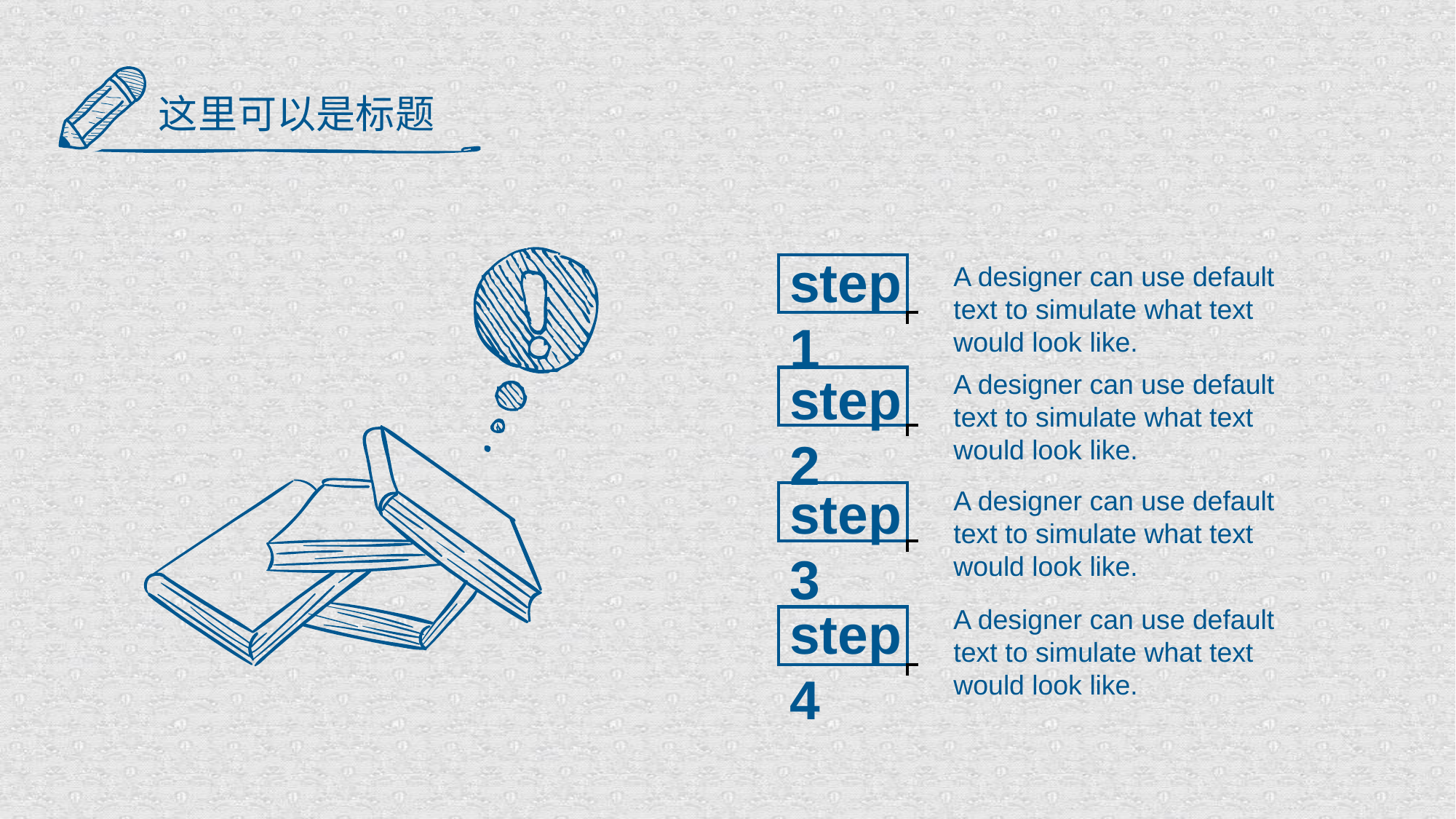

这里可以是标题

step1

A designer can use default text to simulate what text would look like.

step2
A designer can use default text to simulate what text would look like.

step3
A designer can use default text to simulate what text would look like.

step4
A designer can use default text to simulate what text would look like.